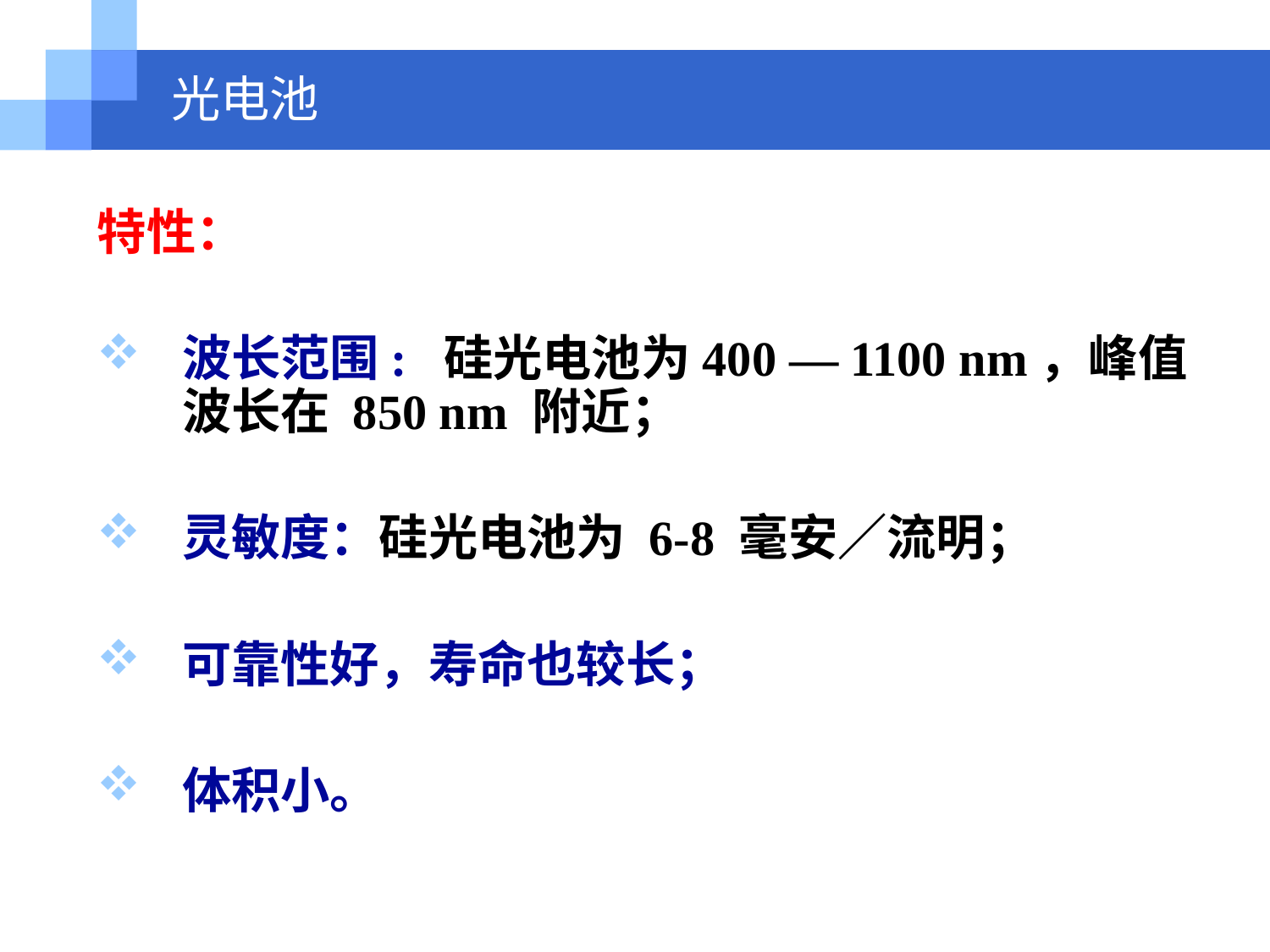

# 光电池
特性：

波长范围:  硅光电池为400 — 1100 nm，峰值波长在 850 nm 附近；

灵敏度：硅光电池为 6-8 毫安／流明；

可靠性好，寿命也较长；

体积小。